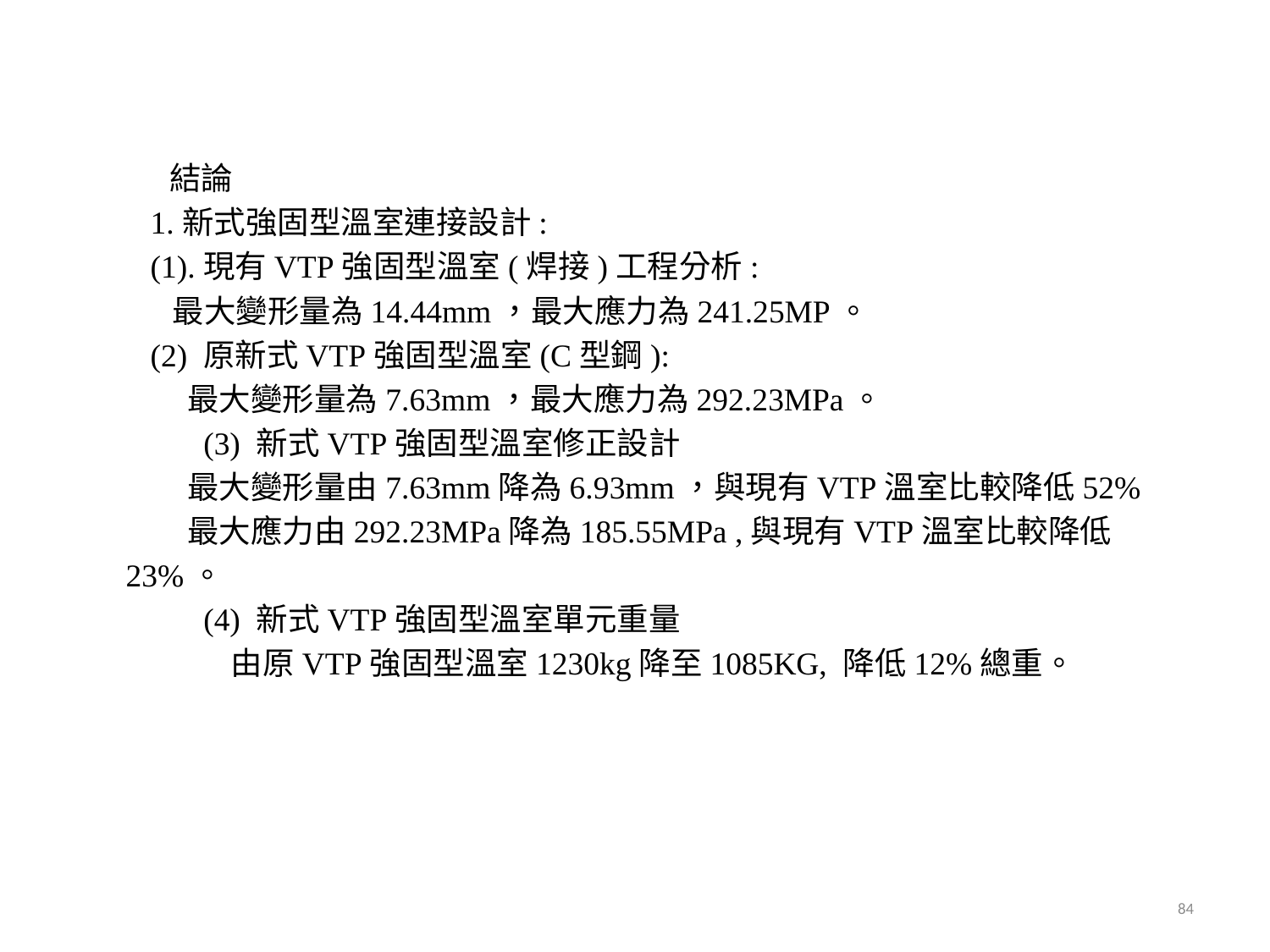

結論
1.新式強固型溫室連接設計:
(1).現有VTP強固型溫室(焊接)工程分析:
  最大變形量為14.44mm，最大應力為241.25MP。
(2) 原新式VTP強固型溫室(C型鋼):
最大變形量為7.63mm，最大應力為292.23MPa。
  (3) 新式VTP強固型溫室修正設計
最大變形量由7.63mm降為6.93mm，與現有VTP溫室比較降低52%
最大應力由292.23MPa降為185.55MPa ,與現有VTP溫室比較降低23%。
  (4) 新式VTP強固型溫室單元重量
     由原VTP強固型溫室1230kg降至1085KG, 降低12%總重。

84